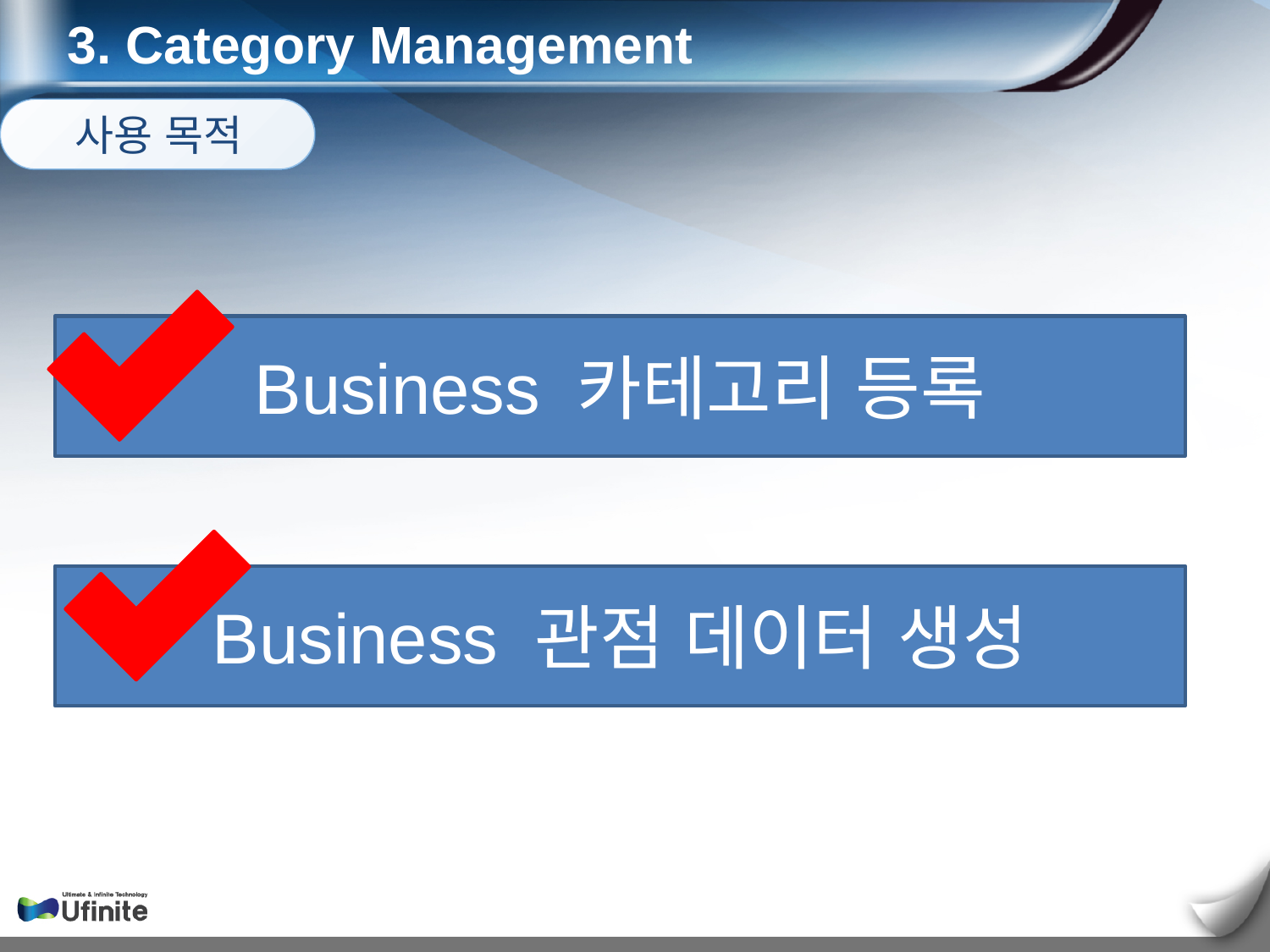

3. Category Management
사용 목적

Business 카테고리 등록

Business 관점 데이터 생성